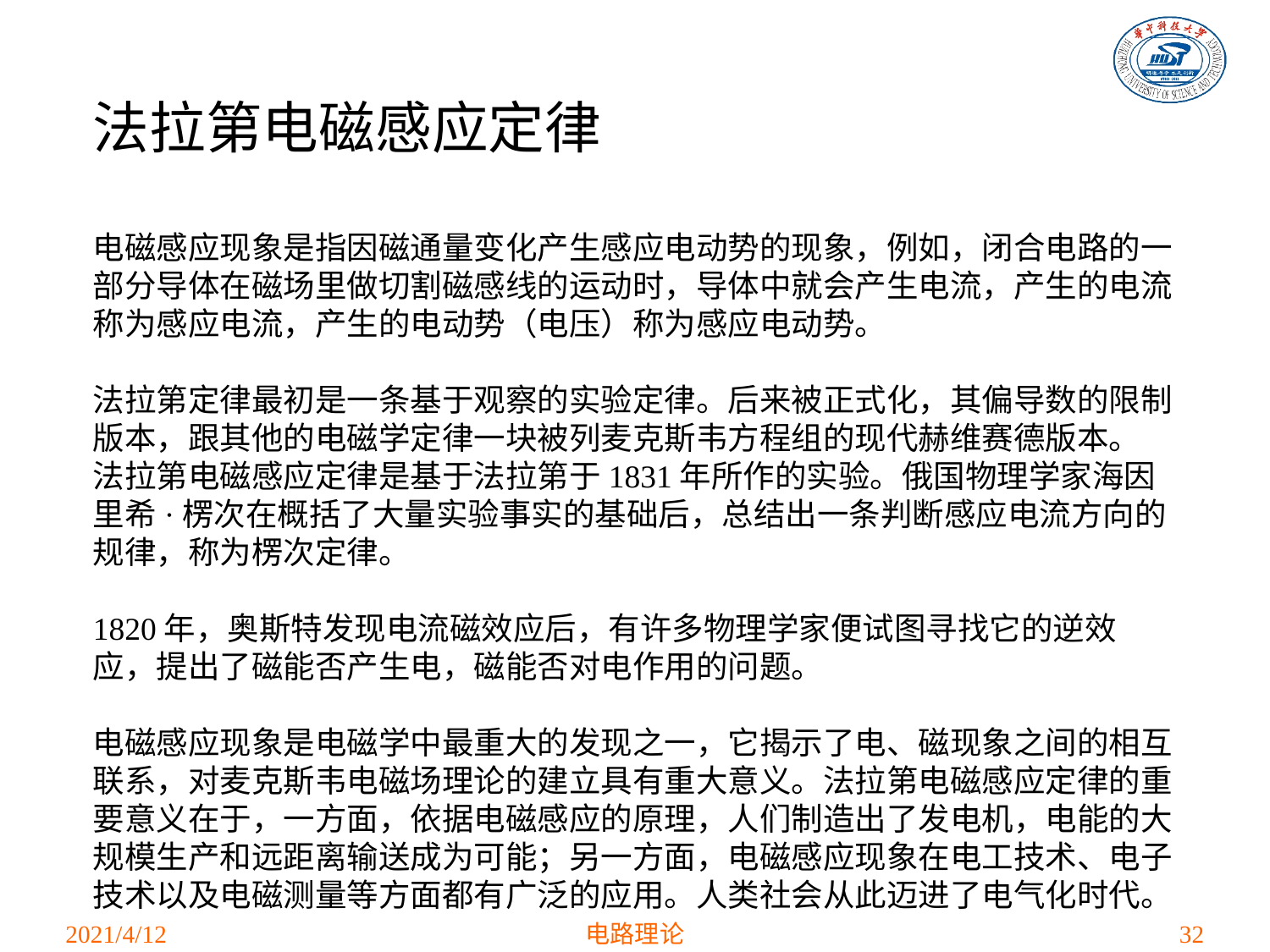

法拉第电磁感应定律

电磁感应现象是指因磁通量变化产生感应电动势的现象，例如，闭合电路的一部分导体在磁场里做切割磁感线的运动时，导体中就会产生电流，产生的电流称为感应电流，产生的电动势（电压）称为感应电动势。

法拉第定律最初是一条基于观察的实验定律。后来被正式化，其偏导数的限制版本，跟其他的电磁学定律一块被列麦克斯韦方程组的现代赫维赛德版本。
法拉第电磁感应定律是基于法拉第于1831年所作的实验。俄国物理学家海因里希·楞次在概括了大量实验事实的基础后，总结出一条判断感应电流方向的规律，称为楞次定律。

1820年，奥斯特发现电流磁效应后，有许多物理学家便试图寻找它的逆效应，提出了磁能否产生电，磁能否对电作用的问题。

电磁感应现象是电磁学中最重大的发现之一，它揭示了电、磁现象之间的相互联系，对麦克斯韦电磁场理论的建立具有重大意义。法拉第电磁感应定律的重要意义在于，一方面，依据电磁感应的原理，人们制造出了发电机，电能的大规模生产和远距离输送成为可能；另一方面，电磁感应现象在电工技术、电子技术以及电磁测量等方面都有广泛的应用。人类社会从此迈进了电气化时代。
2021/4/12
电路理论
32